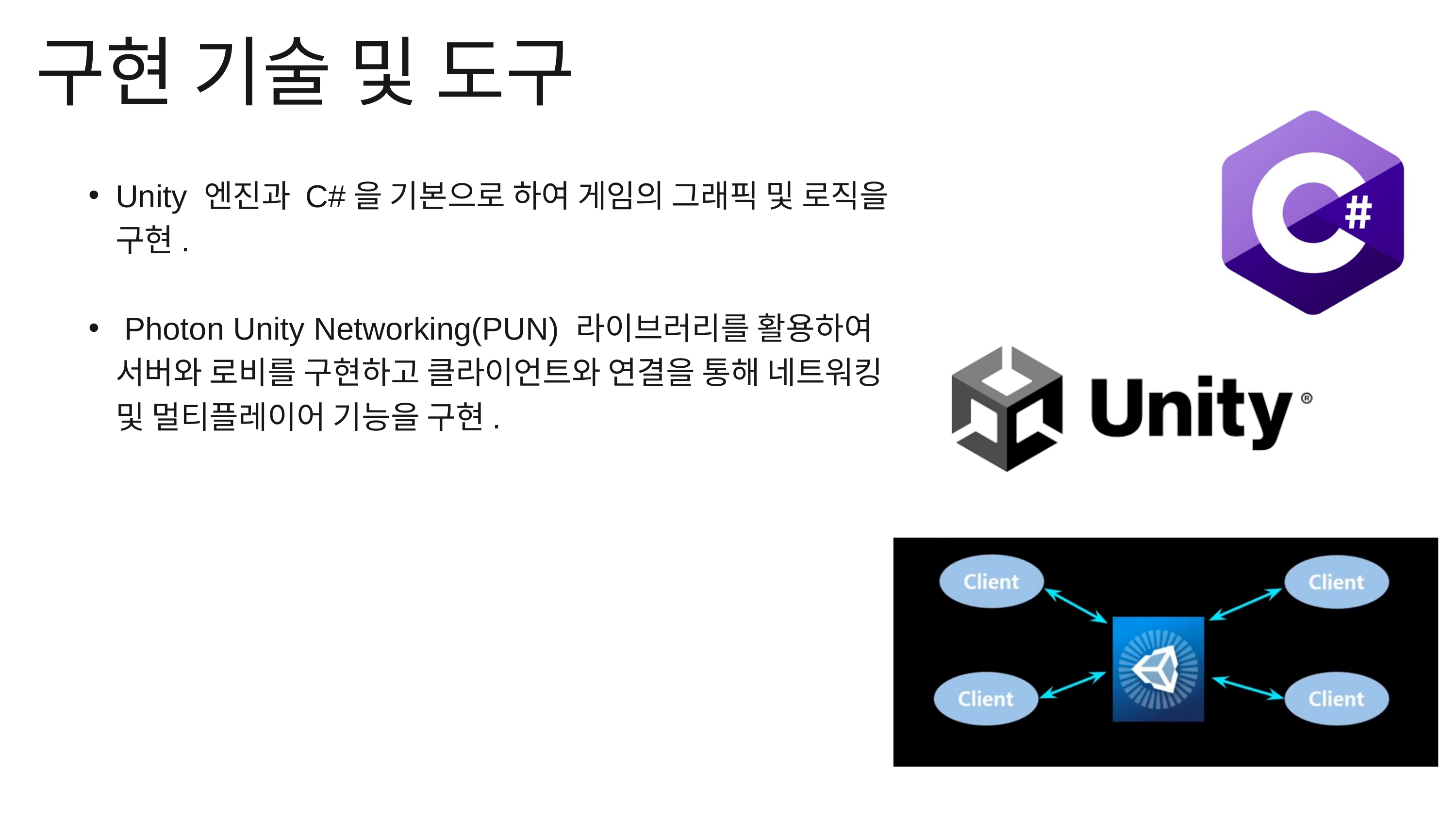

구현 기술 및 도구

Unity 엔진과 C#을 기본으로 하여 게임의 그래픽 및 로직을 구현.

 Photon Unity Networking(PUN) 라이브러리를 활용하여 서버와 로비를 구현하고 클라이언트와 연결을 통해 네트워킹 및 멀티플레이어 기능을 구현.